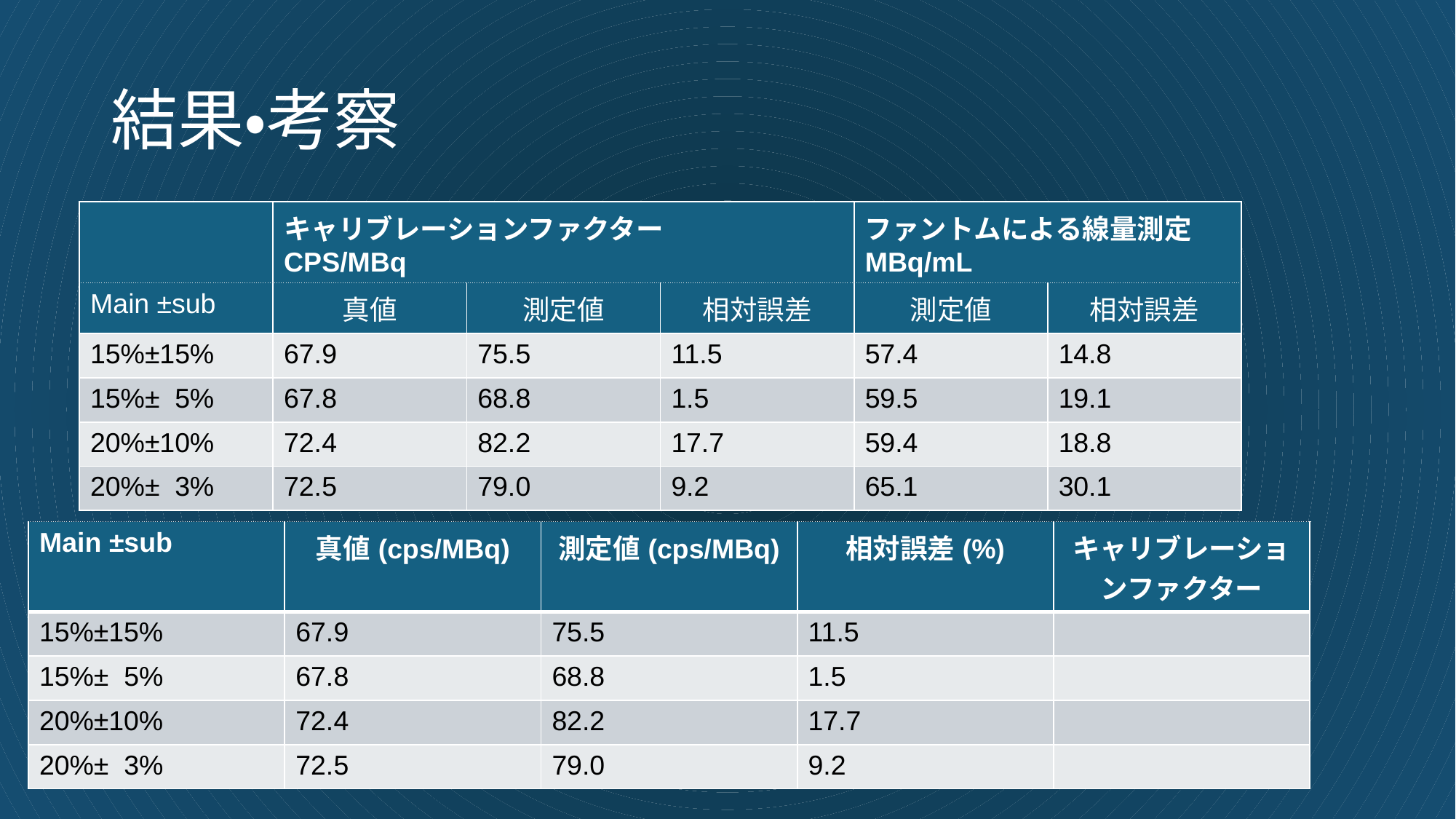

# 結果・考察
|  | キャリブレーションファクター CPS/MBq |  |  | ファントムによる線量測定 MBq/mL |  |
| --- | --- | --- | --- | --- | --- |
| Main ±sub | 真値 | 測定値 | 相対誤差 | 測定値 | 相対誤差 |
| 15%±15% | 67.9 | 75.5 | 11.5 | 57.4 | 14.8 |
| 15%± 5% | 67.8 | 68.8 | 1.5 | 59.5 | 19.1 |
| 20%±10% | 72.4 | 82.2 | 17.7 | 59.4 | 18.8 |
| 20%± 3% | 72.5 | 79.0 | 9.2 | 65.1 | 30.1 |
| Main ±sub | 真値(cps/MBq) | 測定値(cps/MBq) | 相対誤差(%) | キャリブレーションファクター |
| --- | --- | --- | --- | --- |
| 15%±15% | 67.9 | 75.5 | 11.5 |  |
| 15%± 5% | 67.8 | 68.8 | 1.5 |  |
| 20%±10% | 72.4 | 82.2 | 17.7 |  |
| 20%± 3% | 72.5 | 79.0 | 9.2 |  |